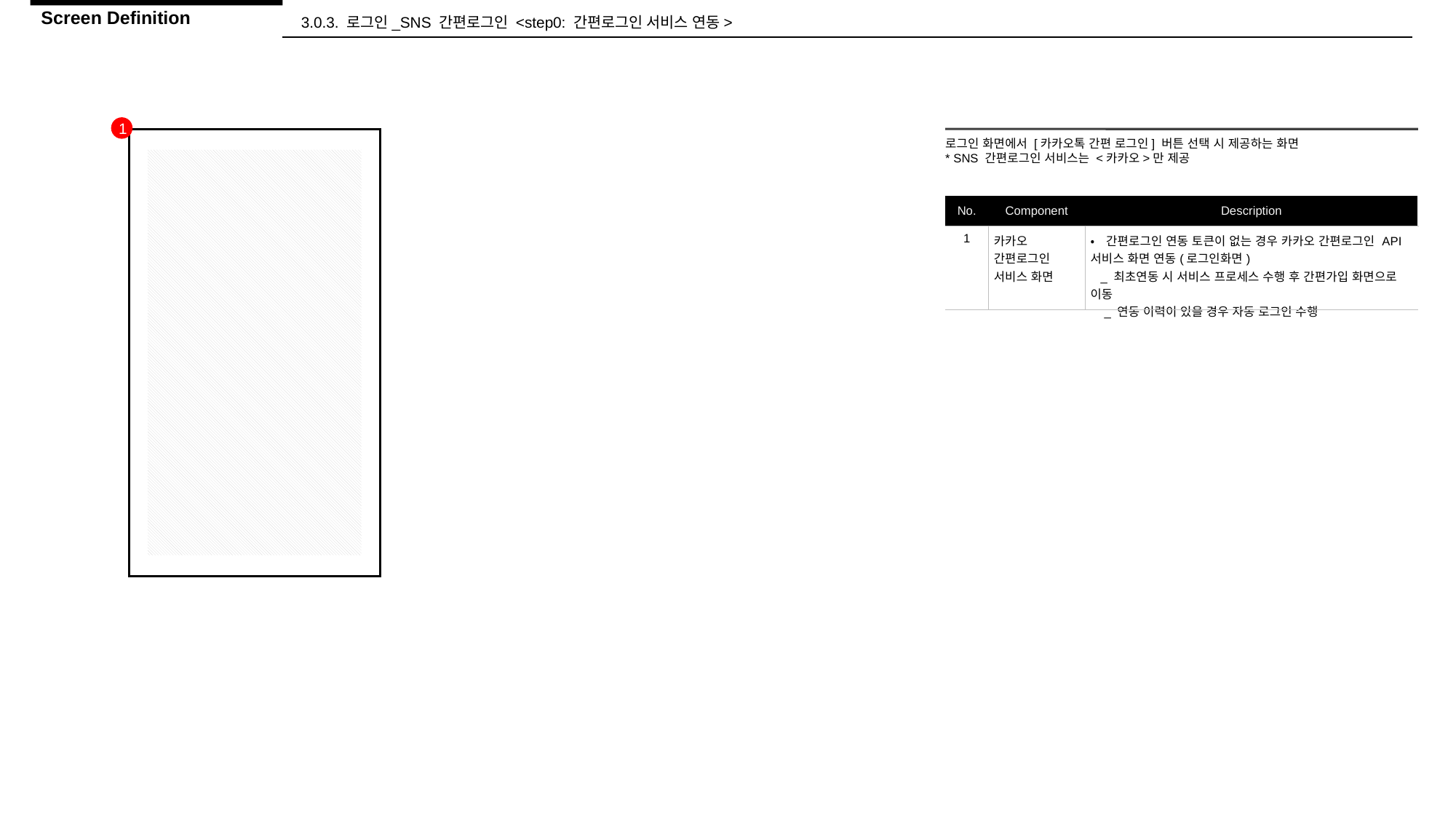

Screen Definition
3.0.3. 로그인_SNS 간편로그인 <step0: 간편로그인 서비스 연동>
1
로그인 화면에서 [카카오톡 간편 로그인] 버튼 선택 시 제공하는 화면
* SNS 간편로그인 서비스는 <카카오>만 제공

| No. | Component | Description |
| --- | --- | --- |
| 1 | 카카오 간편로그인 서비스 화면 | •간편로그인 연동 토큰이 없는 경우 카카오 간편로그인 API 서비스 화면 연동(로그인화면) \_ 최초연동 시 서비스 프로세스 수행 후 간편가입 화면으로 이동 \_ 연동 이력이 있을 경우 자동 로그인 수행 |